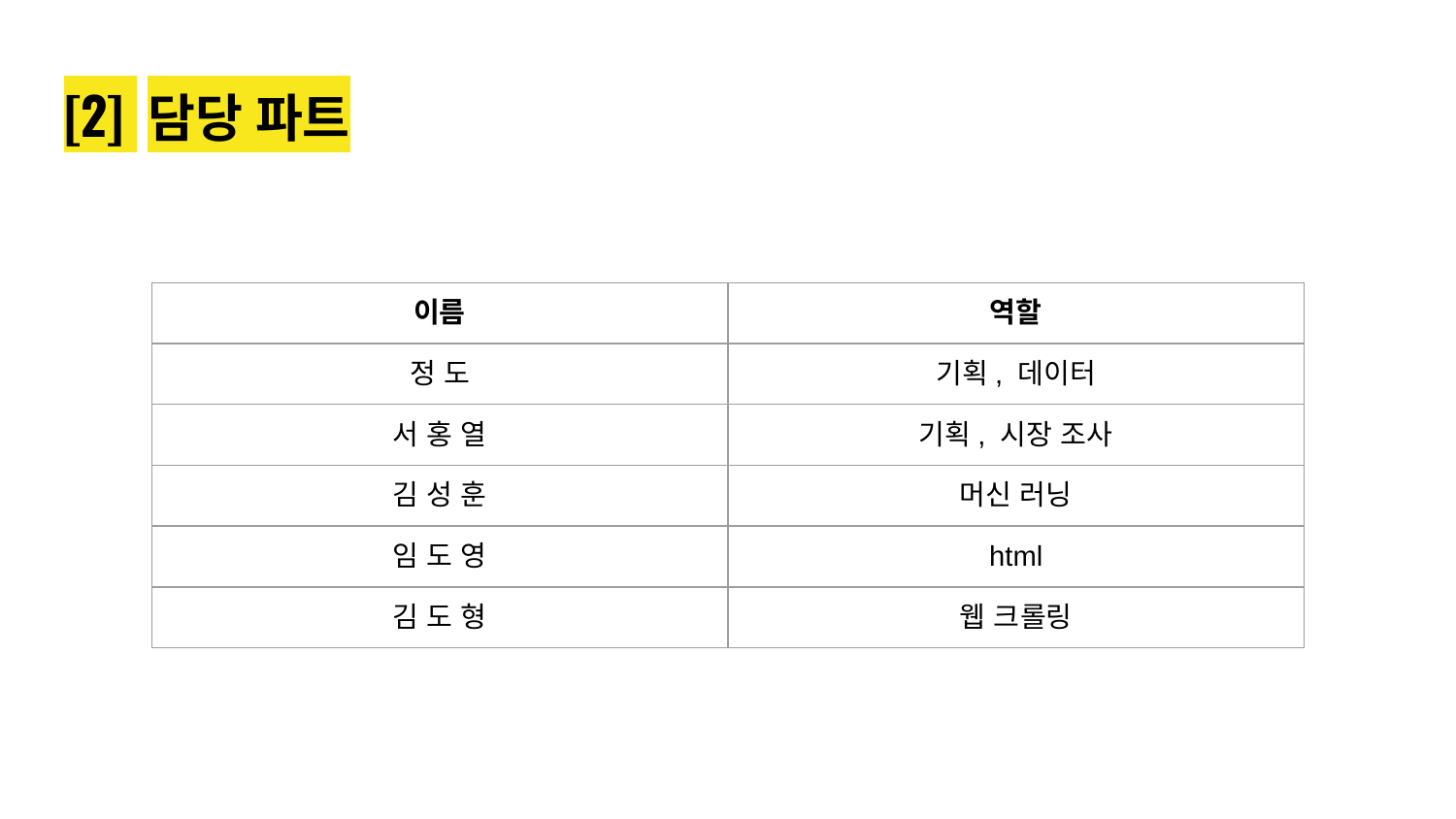

# [2] 담당 파트
| 이름 | 역할 |
| --- | --- |
| 정 도 | 기획, 데이터 |
| 서 홍 열 | 기획, 시장 조사 |
| 김 성 훈 | 머신 러닝 |
| 임 도 영 | html |
| 김 도 형 | 웹 크롤링 |